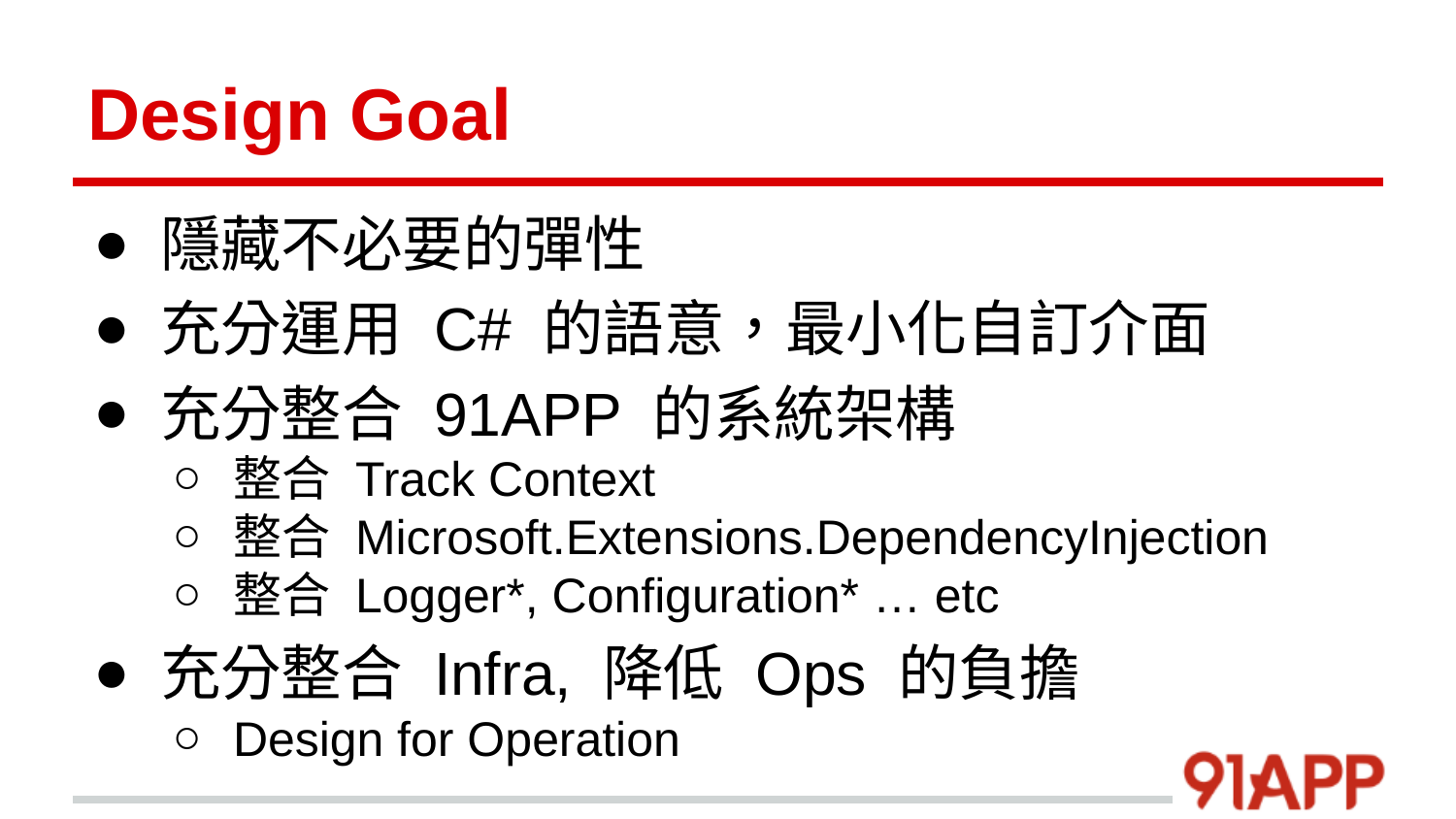

# Design Goal
隱藏不必要的彈性
充分運用 C# 的語意，最小化自訂介面
充分整合 91APP 的系統架構
整合 Track Context
整合 Microsoft.Extensions.DependencyInjection
整合 Logger*, Configuration* … etc
充分整合 Infra, 降低 Ops 的負擔
Design for Operation